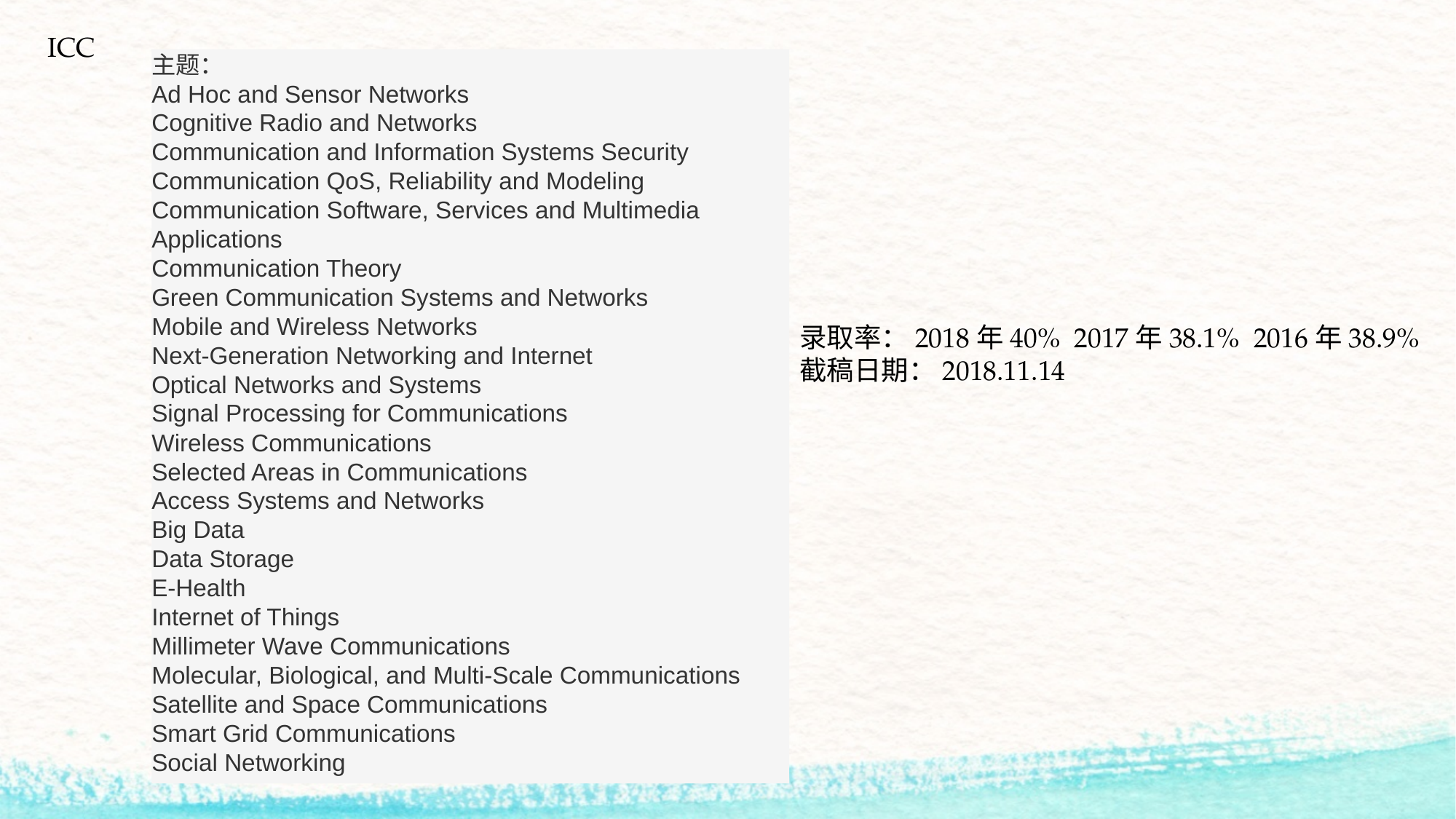

ICC
主题：
Ad Hoc and Sensor Networks
Cognitive Radio and Networks
Communication and Information Systems Security Communication QoS, Reliability and Modeling Communication Software, Services and Multimedia Applications
Communication Theory
Green Communication Systems and Networks
Mobile and Wireless Networks
Next-Generation Networking and Internet
Optical Networks and Systems
Signal Processing for Communications
Wireless Communications
Selected Areas in Communications
Access Systems and Networks
Big Data
Data Storage
E-Health
Internet of Things
Millimeter Wave Communications
Molecular, Biological, and Multi-Scale Communications Satellite and Space Communications
Smart Grid Communications
Social Networking
录取率：2018年40%  2017年38.1%  2016年38.9%
截稿日期：2018.11.14